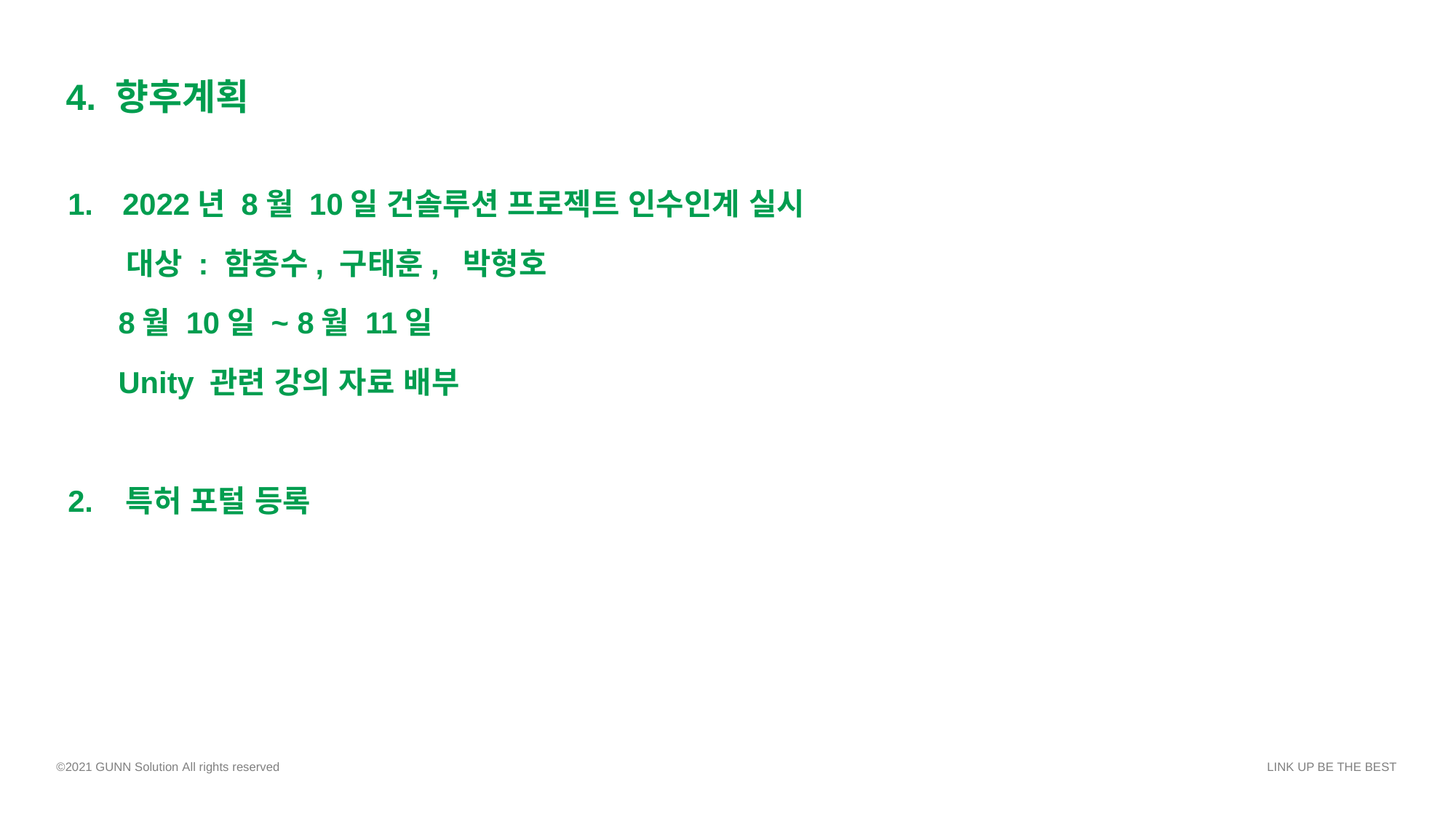

4. 향후계획
2022년 8월 10일 건솔루션 프로젝트 인수인계 실시
      대상 : 함종수, 구태훈,  박형호
      8월 10일 ~ 8월 11일
      Unity 관련 강의 자료 배부

2.   특허 포털 등록